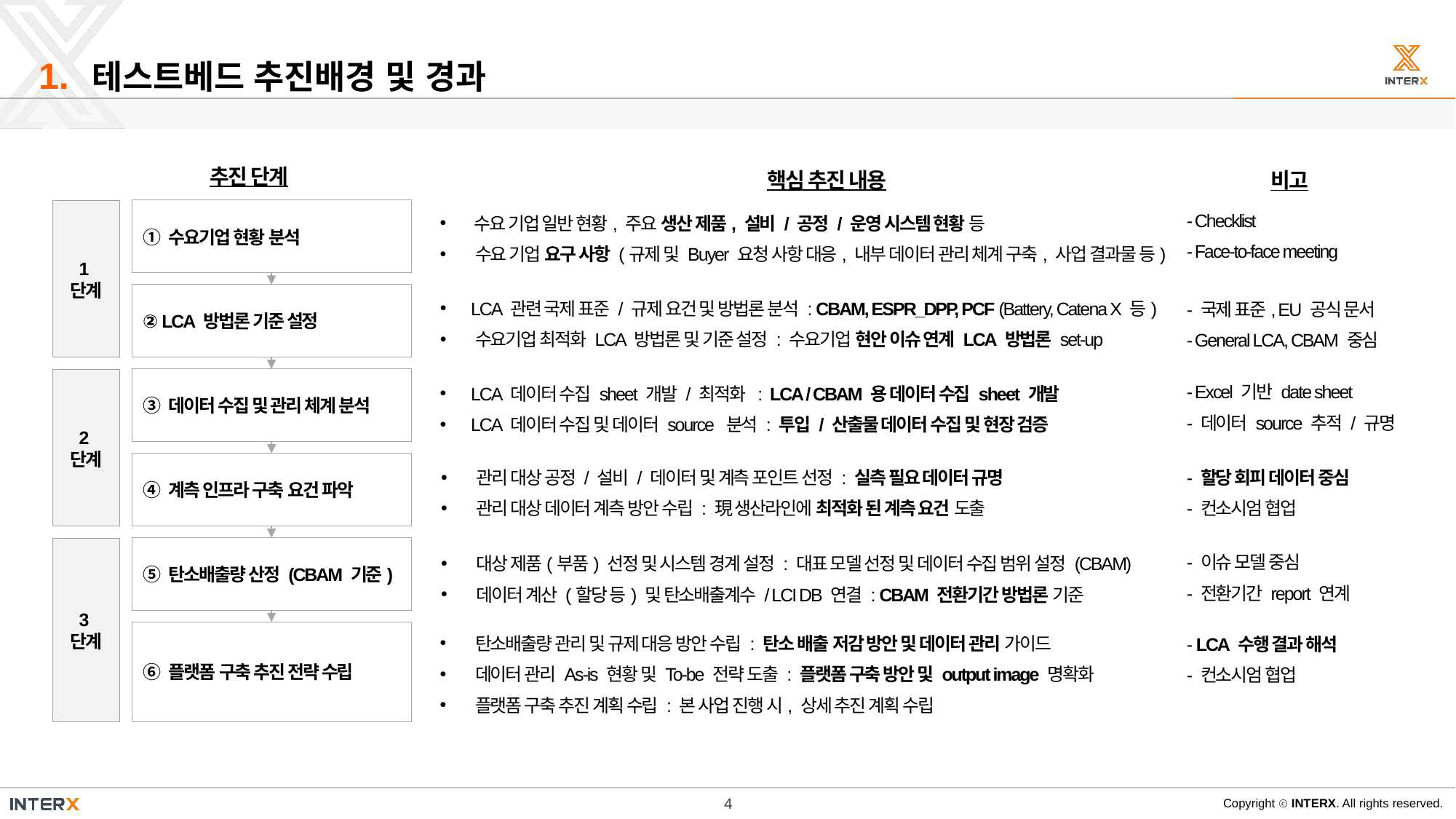

1.
테스트베드 추진배경 및 경과
추진 단계
핵심 추진 내용
비고
① 수요기업 현황 분석
1단계
- Checklist

- Face-to-face meeting
 수요 기업 일반 현황, 주요 생산 제품, 설비 / 공정 / 운영 시스템 현황 등

 수요 기업 요구 사항 (규제 및 Buyer 요청 사항 대응, 내부 데이터 관리 체계 구축, 사업 결과물 등)
② LCA 방법론 기준 설정
 LCA 관련 국제 표준 / 규제 요건 및 방법론 분석 : CBAM, ESPR_DPP, PCF (Battery, Catena X 등)

 수요기업 최적화 LCA 방법론 및 기준 설정 : 수요기업 현안 이슈 연계 LCA 방법론 set-up
- 국제 표준, EU 공식 문서

- General LCA, CBAM 중심
③ 데이터 수집 및 관리 체계 분석
2단계
- Excel 기반 date sheet

- 데이터 source 추적 / 규명
 LCA 데이터 수집 sheet 개발 / 최적화  :  LCA / CBAM 용 데이터 수집 sheet 개발

 LCA 데이터 수집 및 데이터 source  분석 : 투입 / 산출물 데이터 수집 및 현장 검증
④ 계측 인프라 구축 요건 파악
 관리 대상 공정 / 설비 / 데이터 및 계측 포인트 선정 : 실측 필요 데이터 규명

 관리 대상 데이터 계측 방안 수립 : 現 생산라인에 최적화 된 계측 요건 도출
- 할당 회피 데이터 중심

- 컨소시엄 협업
⑤ 탄소배출량 산정 (CBAM 기준)
3단계
- 이슈 모델 중심

- 전환기간 report 연계
 대상 제품(부품) 선정 및 시스템 경계 설정 : 대표 모델 선정 및 데이터 수집 범위 설정 (CBAM)

 데이터 계산 (할당 등) 및 탄소배출계수 / LCI DB 연결 : CBAM 전환기간 방법론 기준
⑥ 플랫폼 구축 추진 전략 수립
 탄소배출량 관리 및 규제 대응 방안 수립 : 탄소 배출 저감 방안 및 데이터 관리 가이드

 데이터 관리 As-is 현황 및 To-be 전략 도출 : 플랫폼 구축 방안 및 output image 명확화

 플랫폼 구축 추진 계획 수립 : 본 사업 진행 시, 상세 추진 계획 수립
- LCA 수행 결과 해석

- 컨소시엄 협업